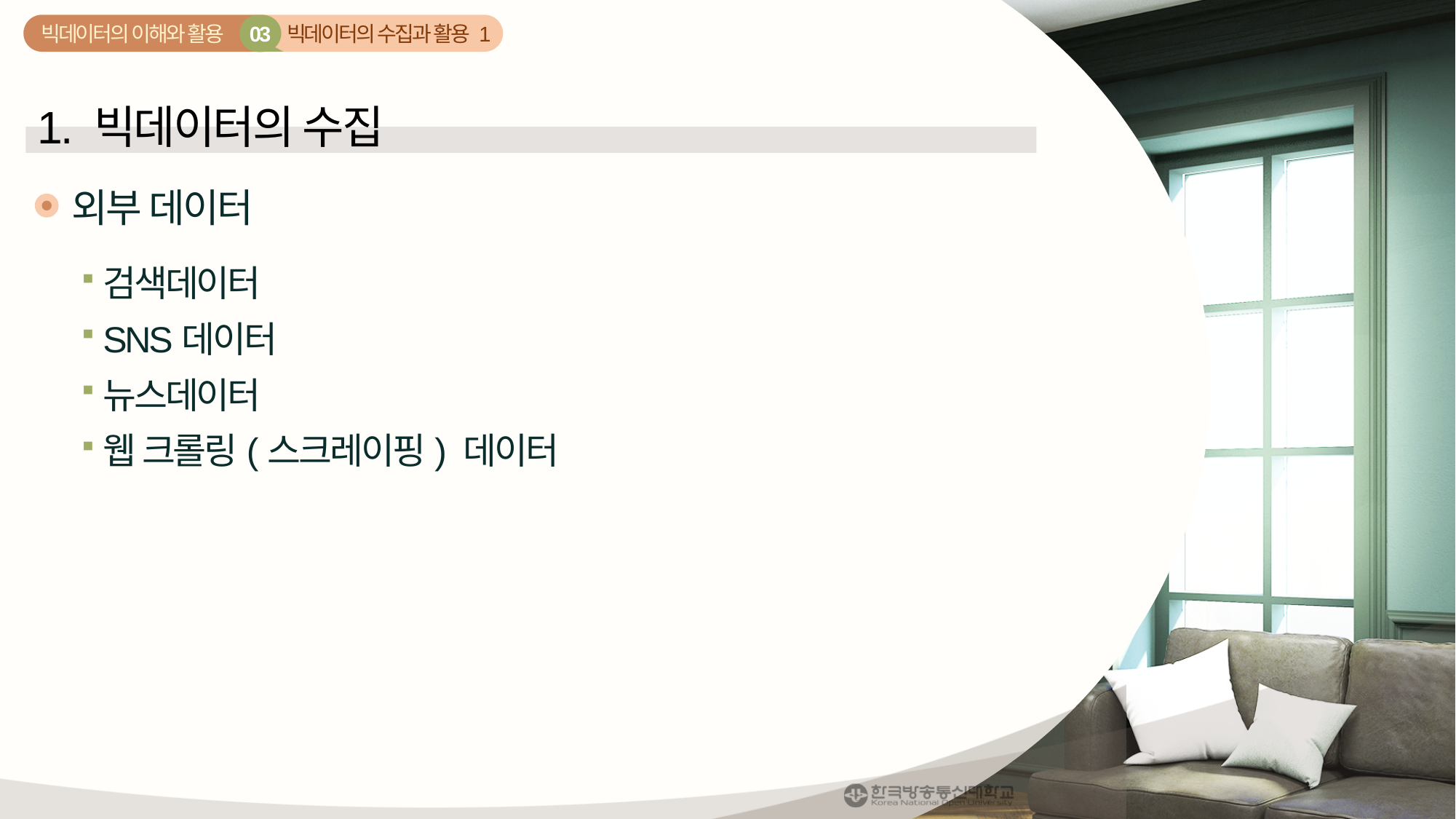

빅데이터의 수집과 활용 1
03
빅데이터의 이해와 활용
1. 빅데이터의 수집

외부 데이터

검색데이터
SNS데이터
뉴스데이터
웹 크롤링(스크레이핑) 데이터